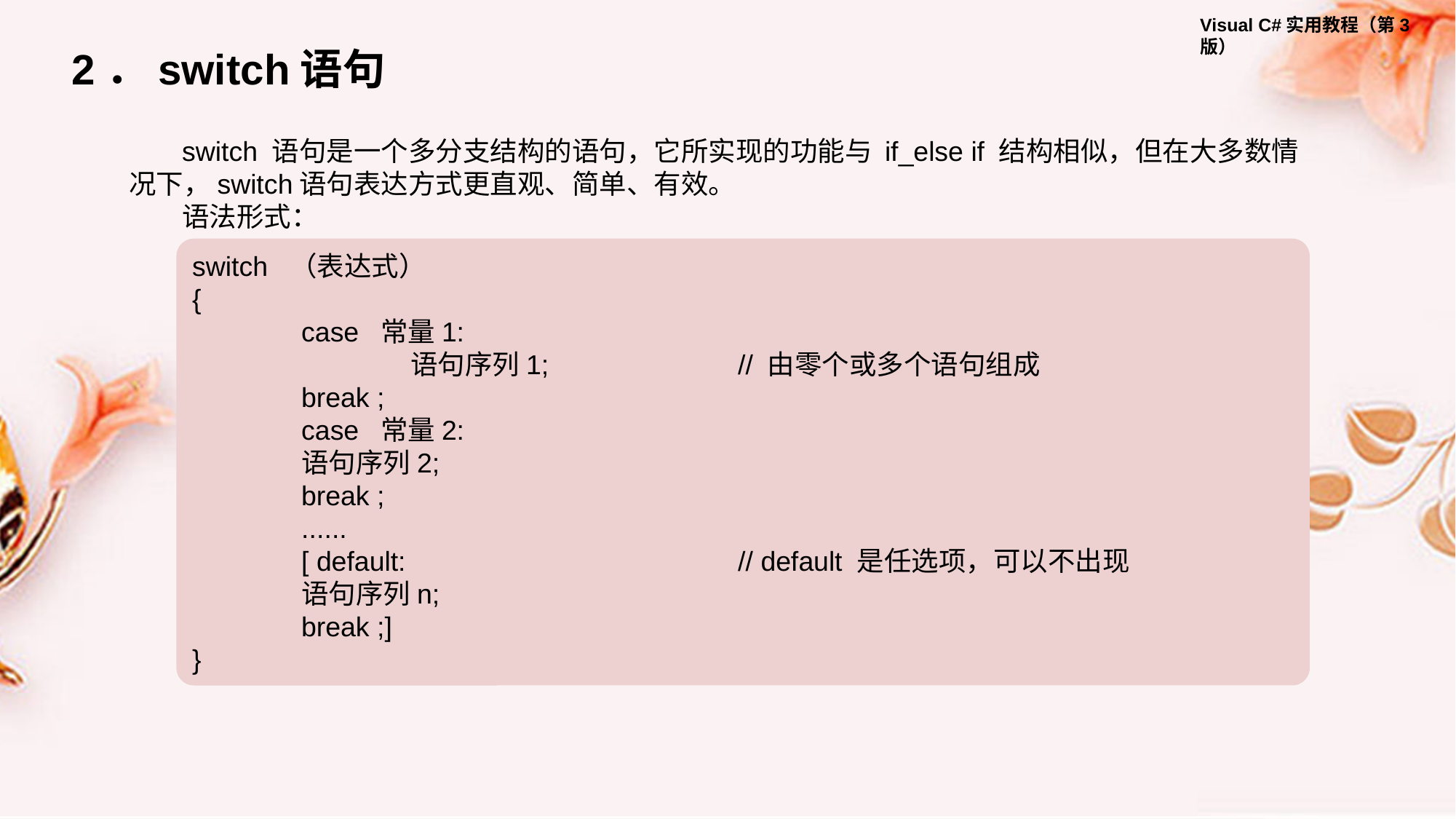

2．switch语句
switch 语句是一个多分支结构的语句，它所实现的功能与 if_else if 结构相似，但在大多数情况下，switch语句表达方式更直观、简单、有效。
语法形式：
switch  （表达式）
{
  	case  常量1:
  		语句序列1;          		// 由零个或多个语句组成
        	break ;
  	case  常量2:
        	语句序列2;
        	break ;
	......
  	[ default:                 		// default 是任选项，可以不出现
       	语句序列n;
       	break ;]
}